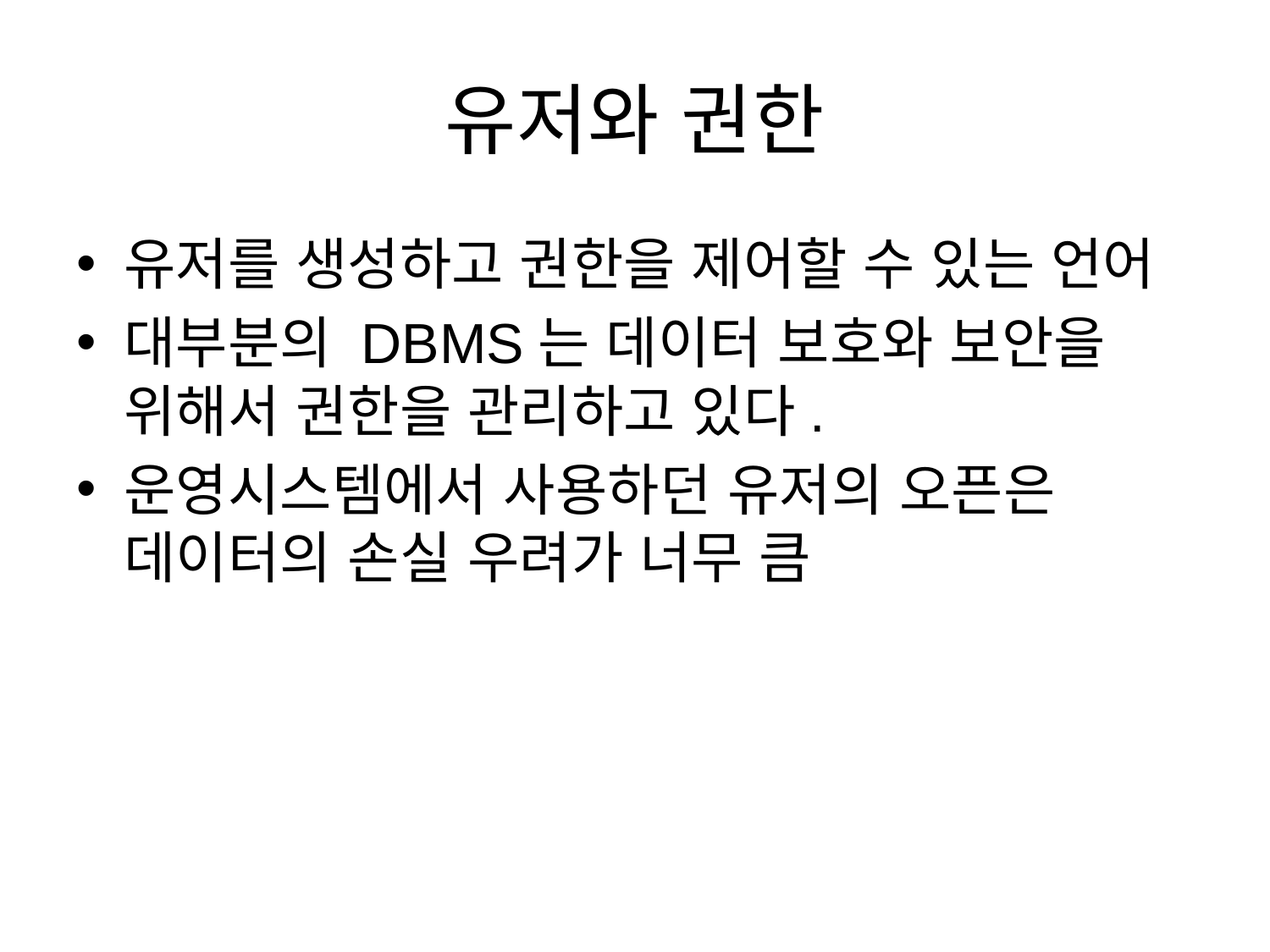

# 유저와 권한
유저를 생성하고 권한을 제어할 수 있는 언어
대부분의 DBMS는 데이터 보호와 보안을 위해서 권한을 관리하고 있다.
운영시스템에서 사용하던 유저의 오픈은 데이터의 손실 우려가 너무 큼